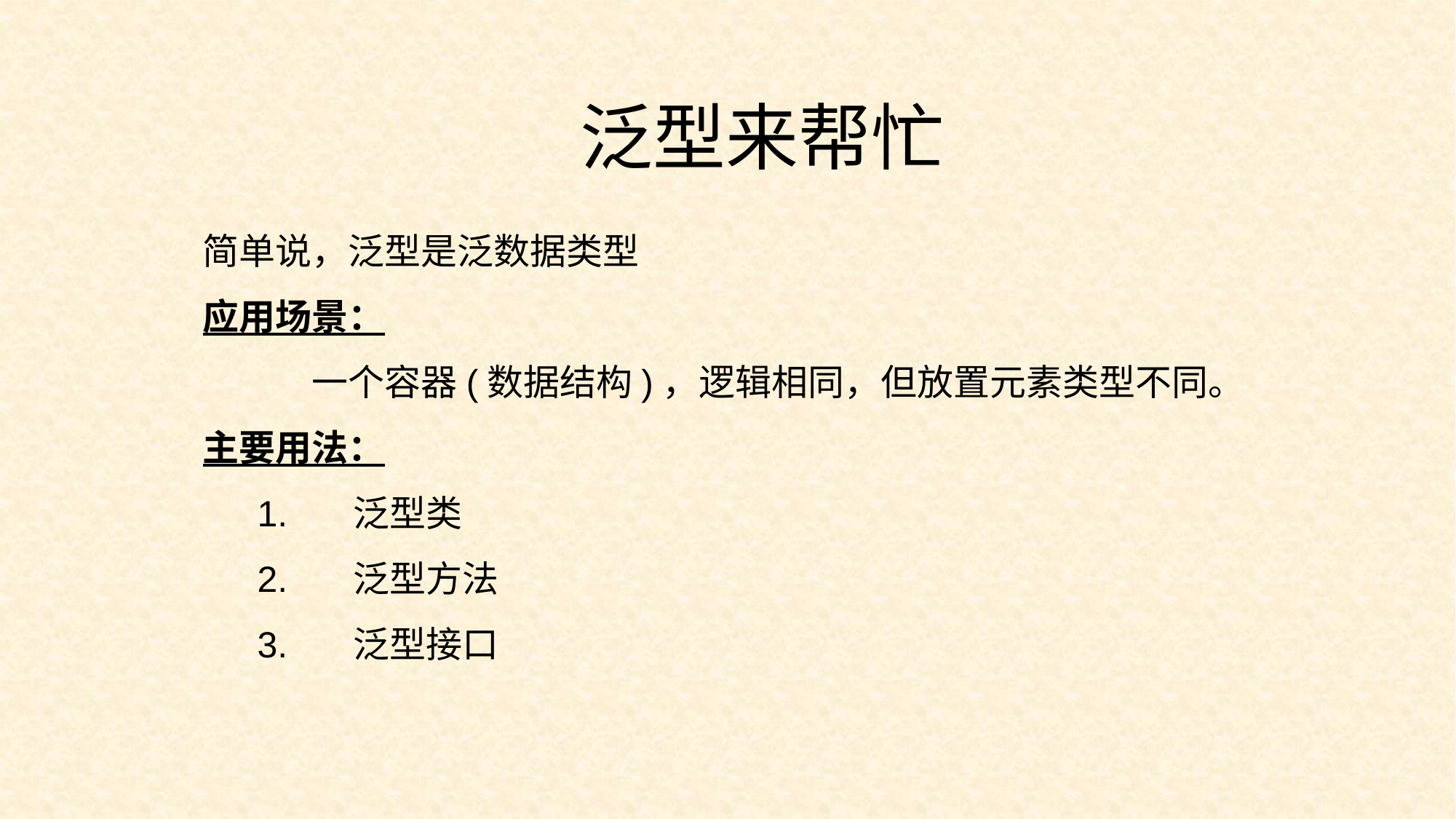

泛型来帮忙
简单说，泛型是泛数据类型
应用场景：
	一个容器(数据结构)，逻辑相同，但放置元素类型不同。
主要用法：
    泛型类
    泛型方法
    泛型接口